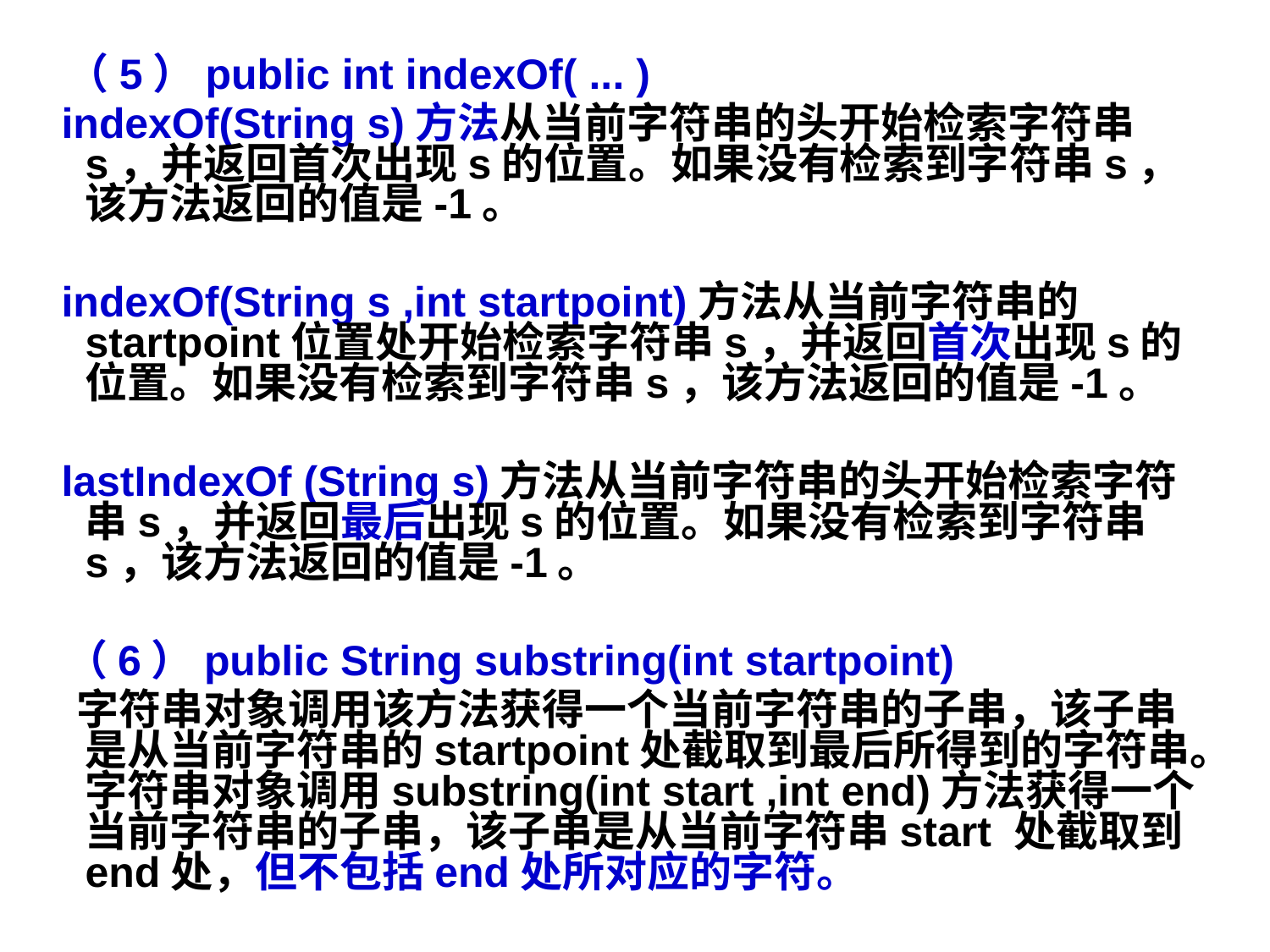

（5）public int indexOf( ... )
  indexOf(String s)方法从当前字符串的头开始检索字符串s，并返回首次出现s的位置。如果没有检索到字符串s，该方法返回的值是-1。

  indexOf(String s ,int startpoint)方法从当前字符串的startpoint位置处开始检索字符串s，并返回首次出现s的位置。如果没有检索到字符串s，该方法返回的值是-1。

  lastIndexOf (String s)方法从当前字符串的头开始检索字符串s，并返回最后出现s的位置。如果没有检索到字符串s，该方法返回的值是-1。

  （6）public String substring(int startpoint)
   字符串对象调用该方法获得一个当前字符串的子串，该子串是从当前字符串的startpoint处截取到最后所得到的字符串。字符串对象调用substring(int start ,int end)方法获得一个当前字符串的子串，该子串是从当前字符串start 处截取到end处，但不包括end处所对应的字符。